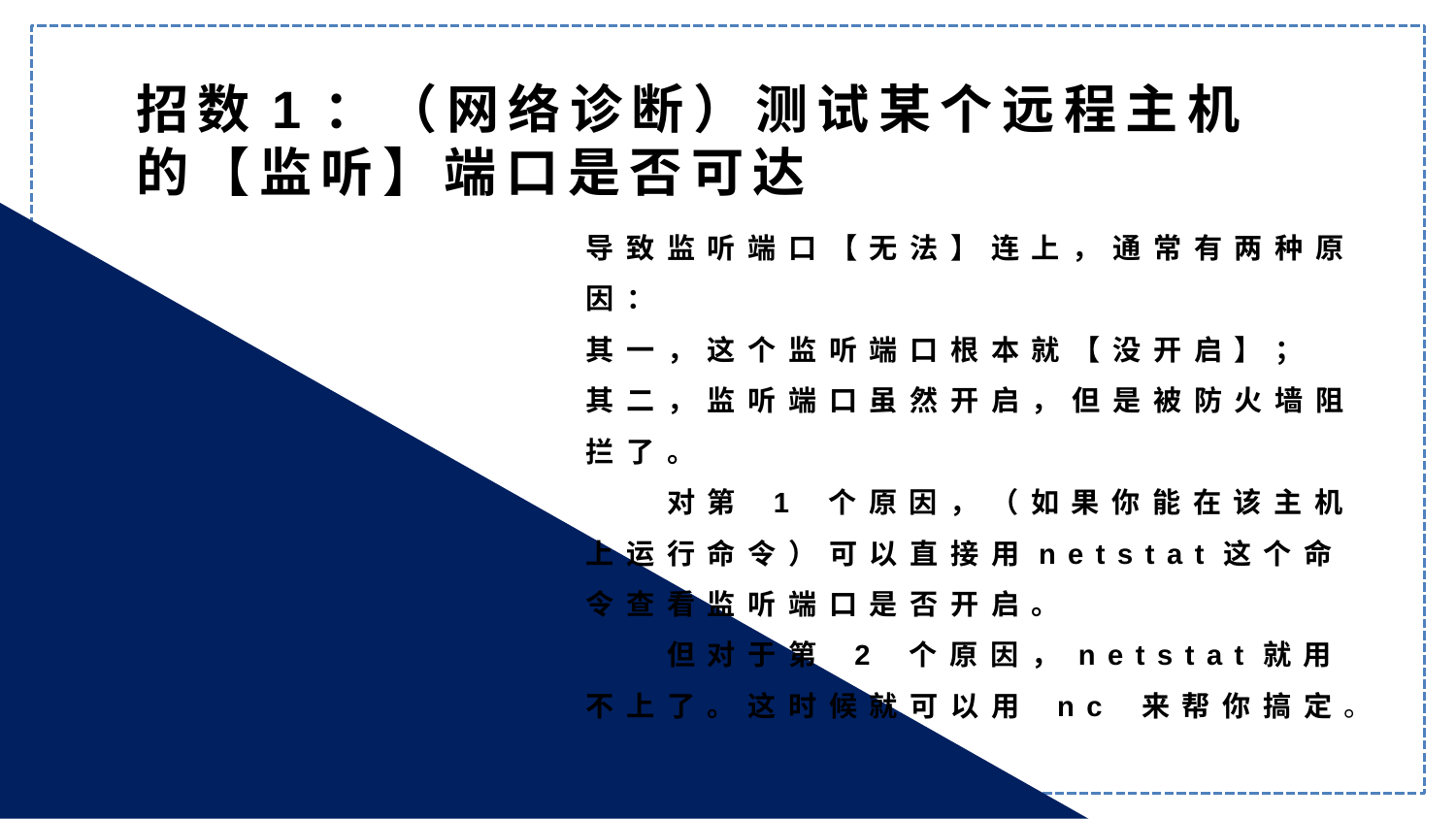

招数1：（网络诊断）测试某个远程主机的【监听】端口是否可达

导致监听端口【无法】连上，通常有两种原因：
其一，这个监听端口根本就【没开启】；
其二，监听端口虽然开启，但是被防火墙阻拦了。
　　对第 1 个原因，（如果你能在该主机上运行命令）可以直接用netstat这个命令查看监听端口是否开启。
　　但对于第 2 个原因，netstat就用不上了。这时候就可以用 nc 来帮你搞定。